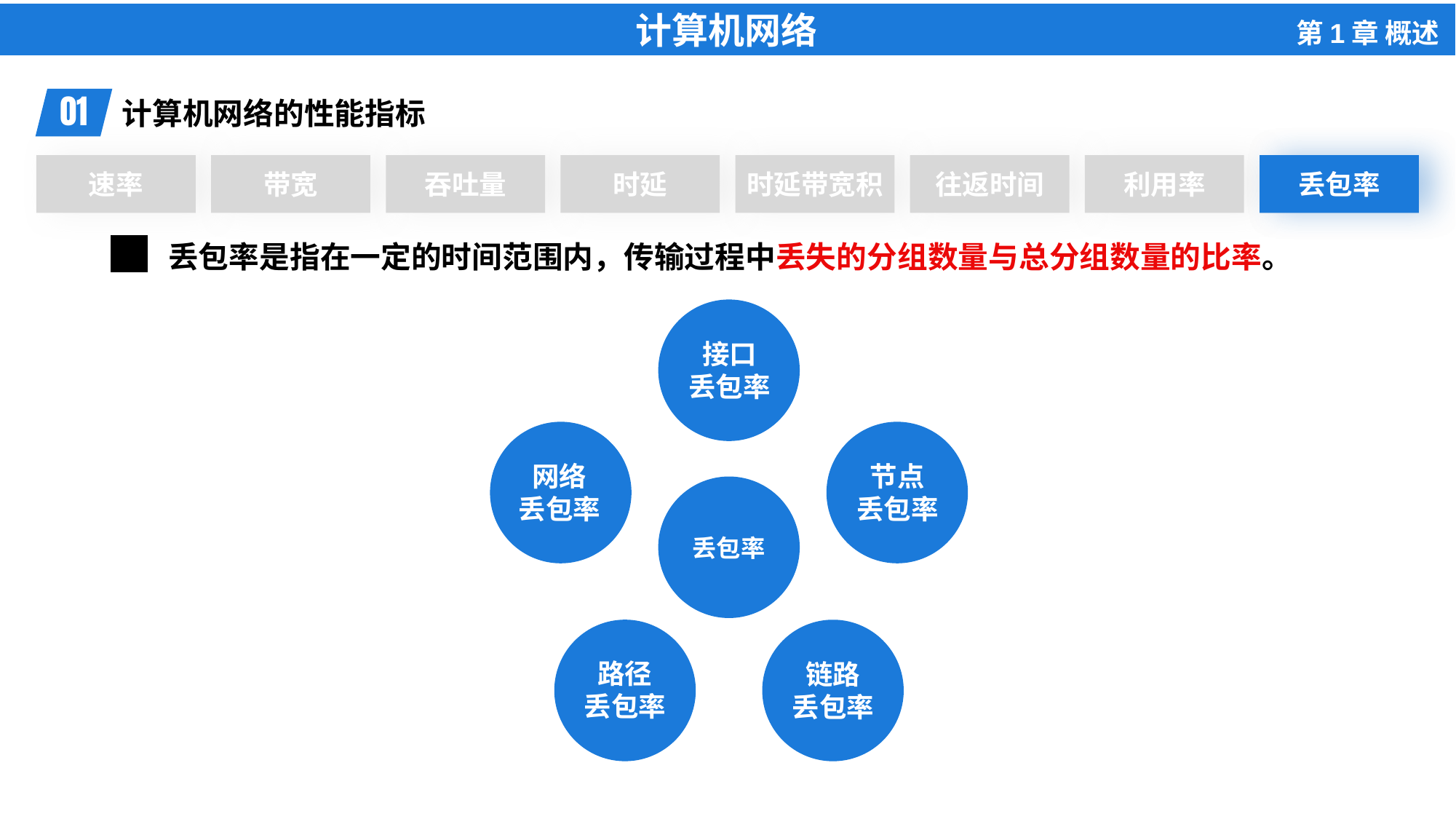

01
计算机网络的性能指标
速率
带宽
吞吐量
时延
时延带宽积
往返时间
利用率
丢包率
丢包率
丢包率是指在一定的时间范围内，传输过程中丢失的分组数量与总分组数量的比率。

接口
丢包率

网络
丢包率
节点
丢包率
丢包率

路径
丢包率
链路
丢包率